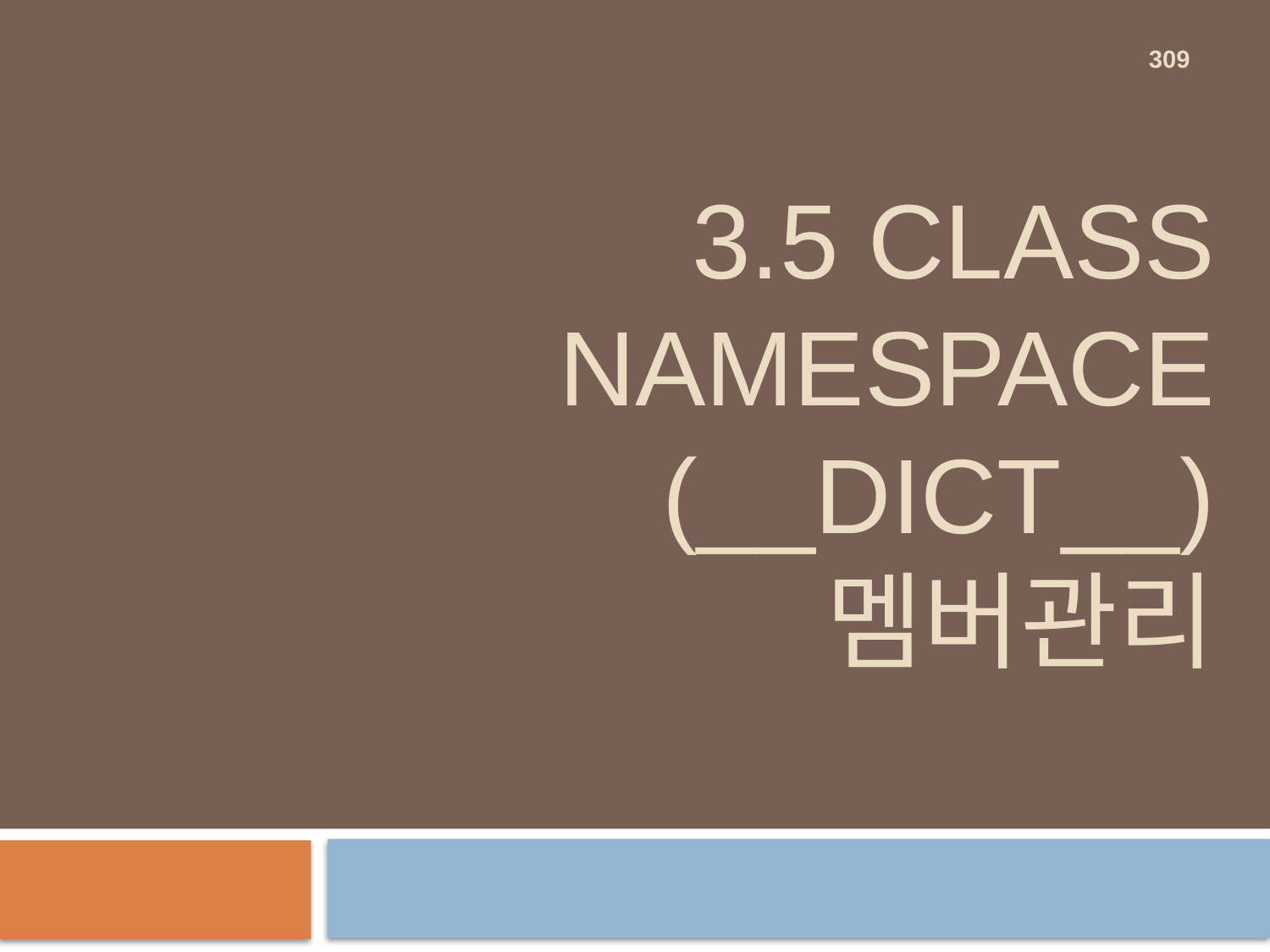

309
# 3.5 class Namespace (__dict__) 멤버관리